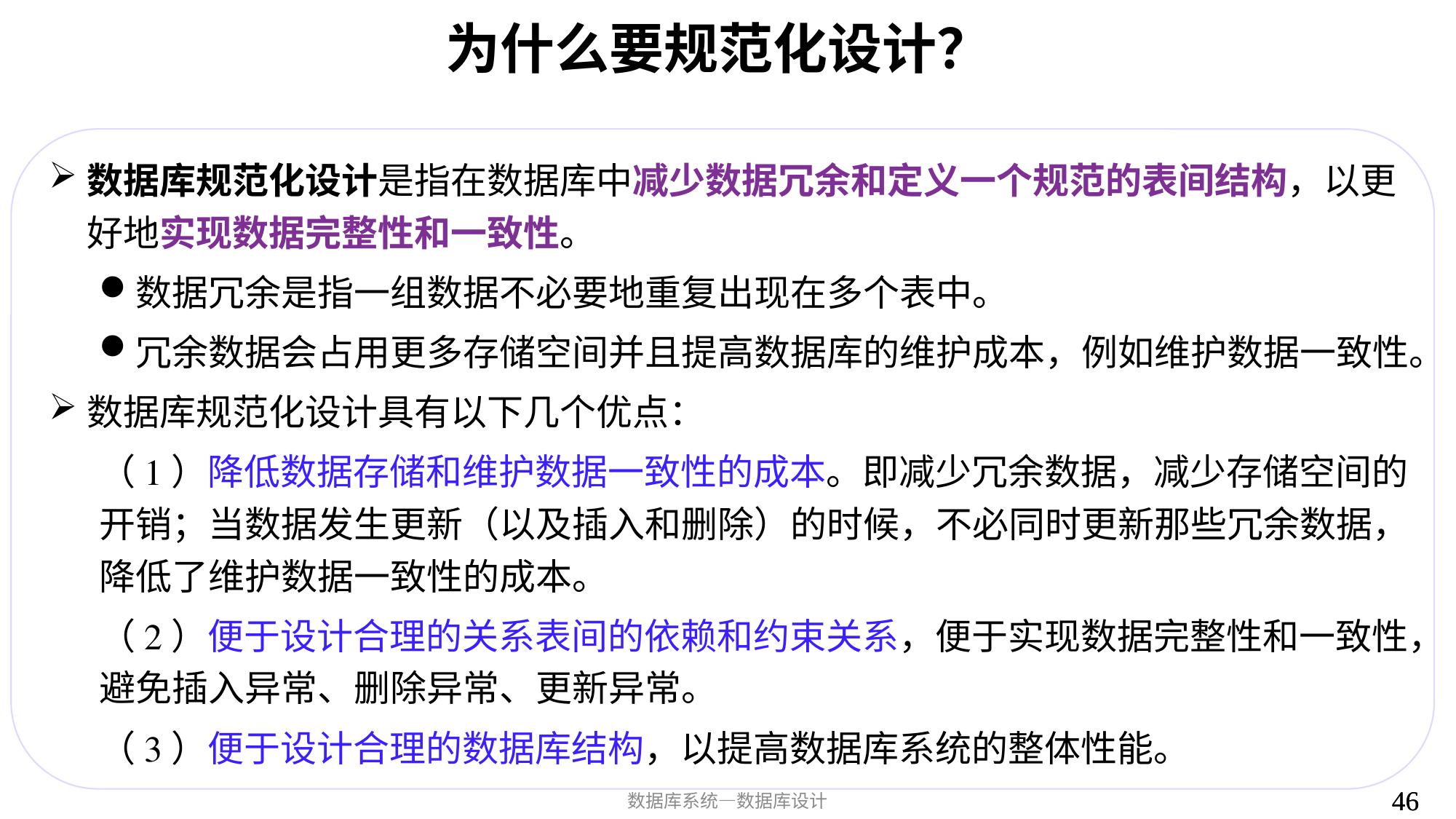

# 为什么要规范化设计？

数据库规范化设计是指在数据库中减少数据冗余和定义一个规范的表间结构，以更好地实现数据完整性和一致性。
数据冗余是指一组数据不必要地重复出现在多个表中。
冗余数据会占用更多存储空间并且提高数据库的维护成本，例如维护数据一致性。
数据库规范化设计具有以下几个优点：
（1）降低数据存储和维护数据一致性的成本。即减少冗余数据，减少存储空间的开销；当数据发生更新（以及插入和删除）的时候，不必同时更新那些冗余数据，降低了维护数据一致性的成本。
（2）便于设计合理的关系表间的依赖和约束关系，便于实现数据完整性和一致性，避免插入异常、删除异常、更新异常。
（3）便于设计合理的数据库结构，以提高数据库系统的整体性能。
46
46
数据库系统—数据库设计